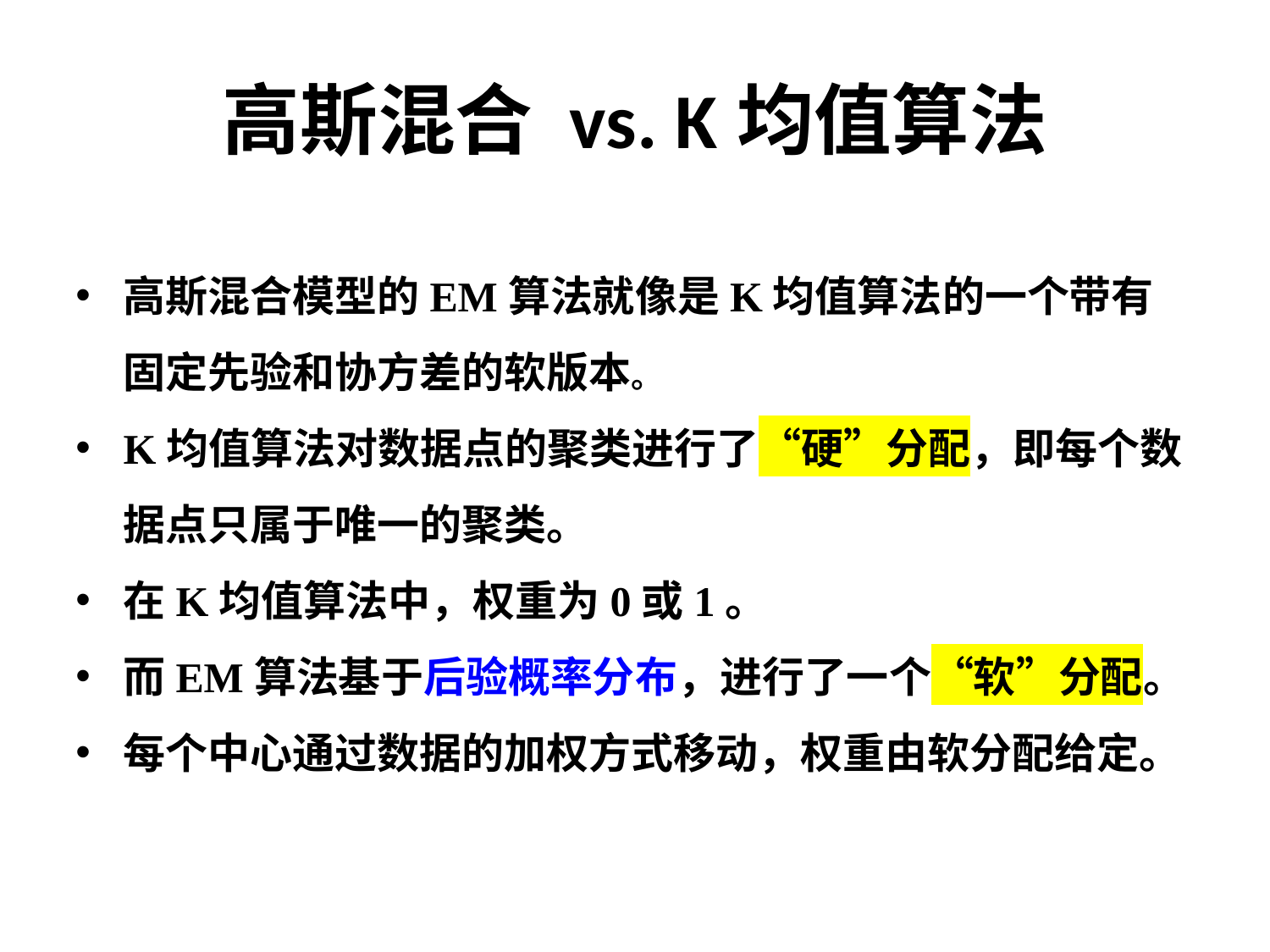

# 高斯混合 vs. K均值算法
高斯混合模型的EM算法就像是K均值算法的一个带有固定先验和协方差的软版本。
K均值算法对数据点的聚类进⾏了“硬”分配，即每个数据点只属于唯⼀的聚类。
在K均值算法中，权重为0或1。
⽽EM算法基于后验概率分布，进⾏了⼀个“软”分配。
每个中心通过数据的加权方式移动，权重由软分配给定。
65